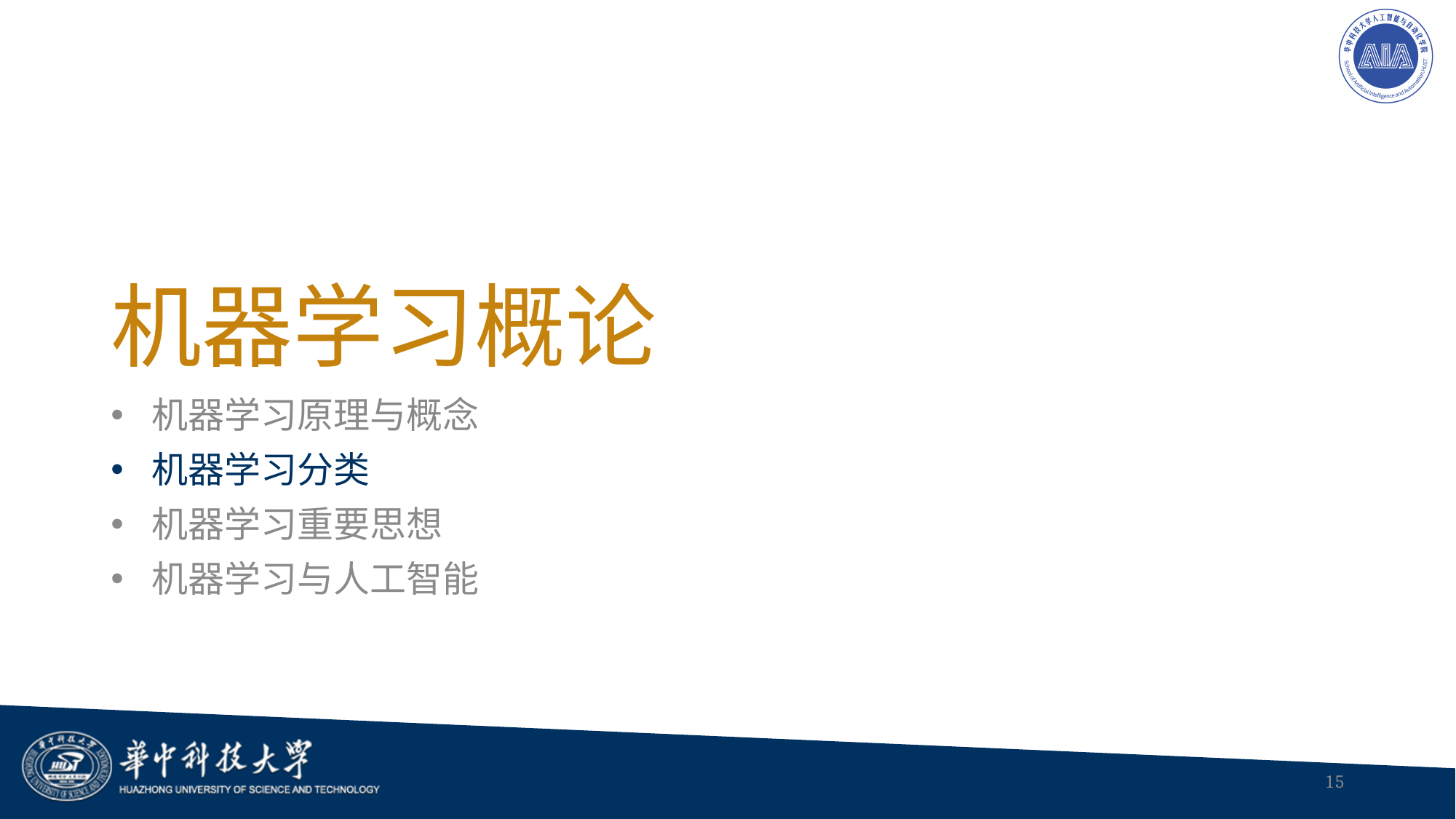

# 机器学习概论
机器学习原理与概念
机器学习分类
机器学习重要思想
机器学习与人工智能
15